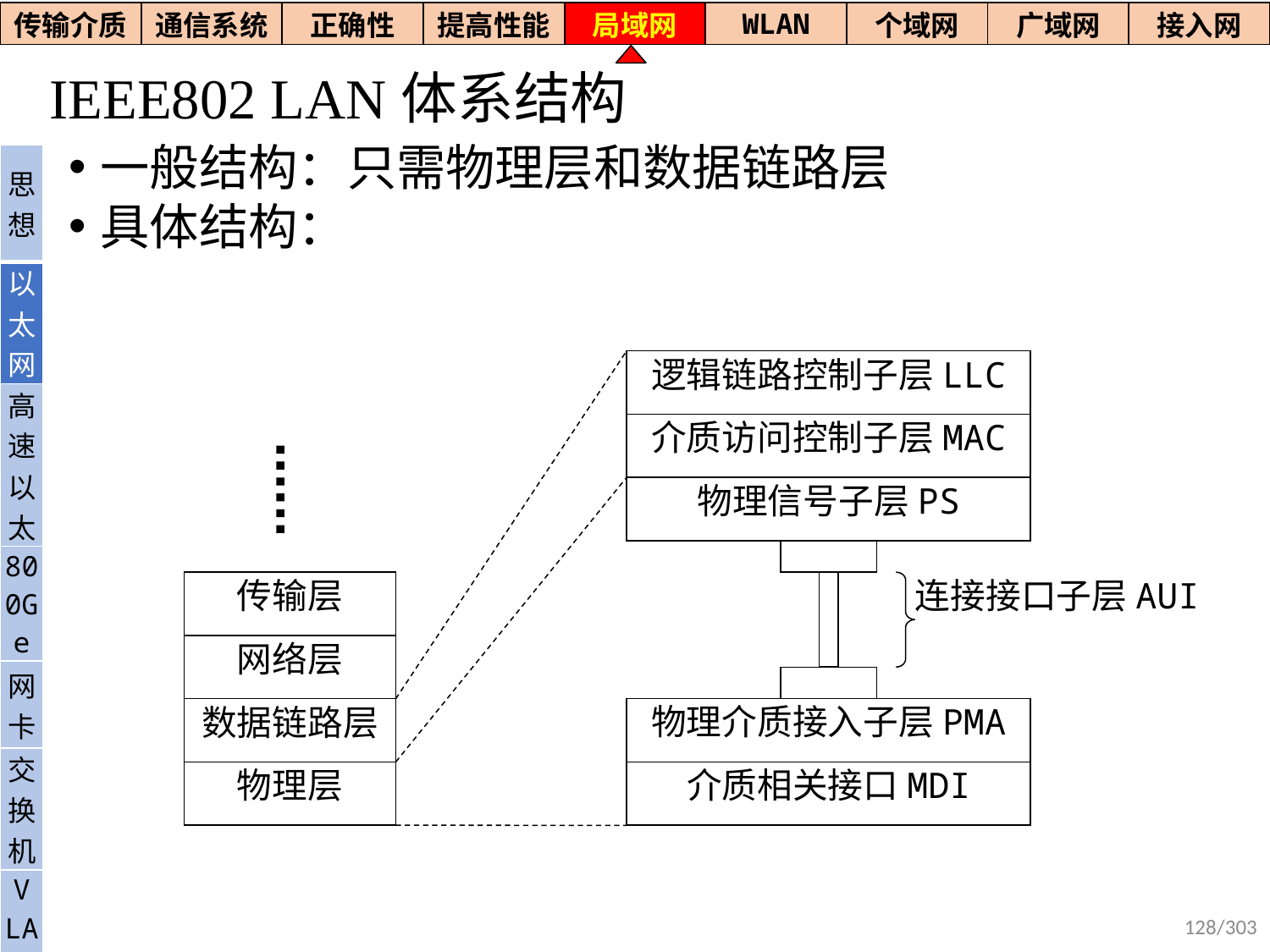

| 传输介质 | 通信系统 | 正确性 | 提高性能 | 局域网 | WLAN | 个域网 | 广域网 | 接入网 |
| --- | --- | --- | --- | --- | --- | --- | --- | --- |

# IEEE802 LAN体系结构
一般结构：只需物理层和数据链路层
具体结构：

| 思想 |
| --- |
| 以太网 |
| 高速以太 |
| 800Ge |
| 网卡 |
| 交换机 |
| V LAN |

逻辑链路控制子层LLC
介质访问控制子层MAC

物理信号子层PS

传输层

连接接口子层AUI
网络层

物理介质接入子层PMA
数据链路层
物理层
介质相关接口MDI

128/303